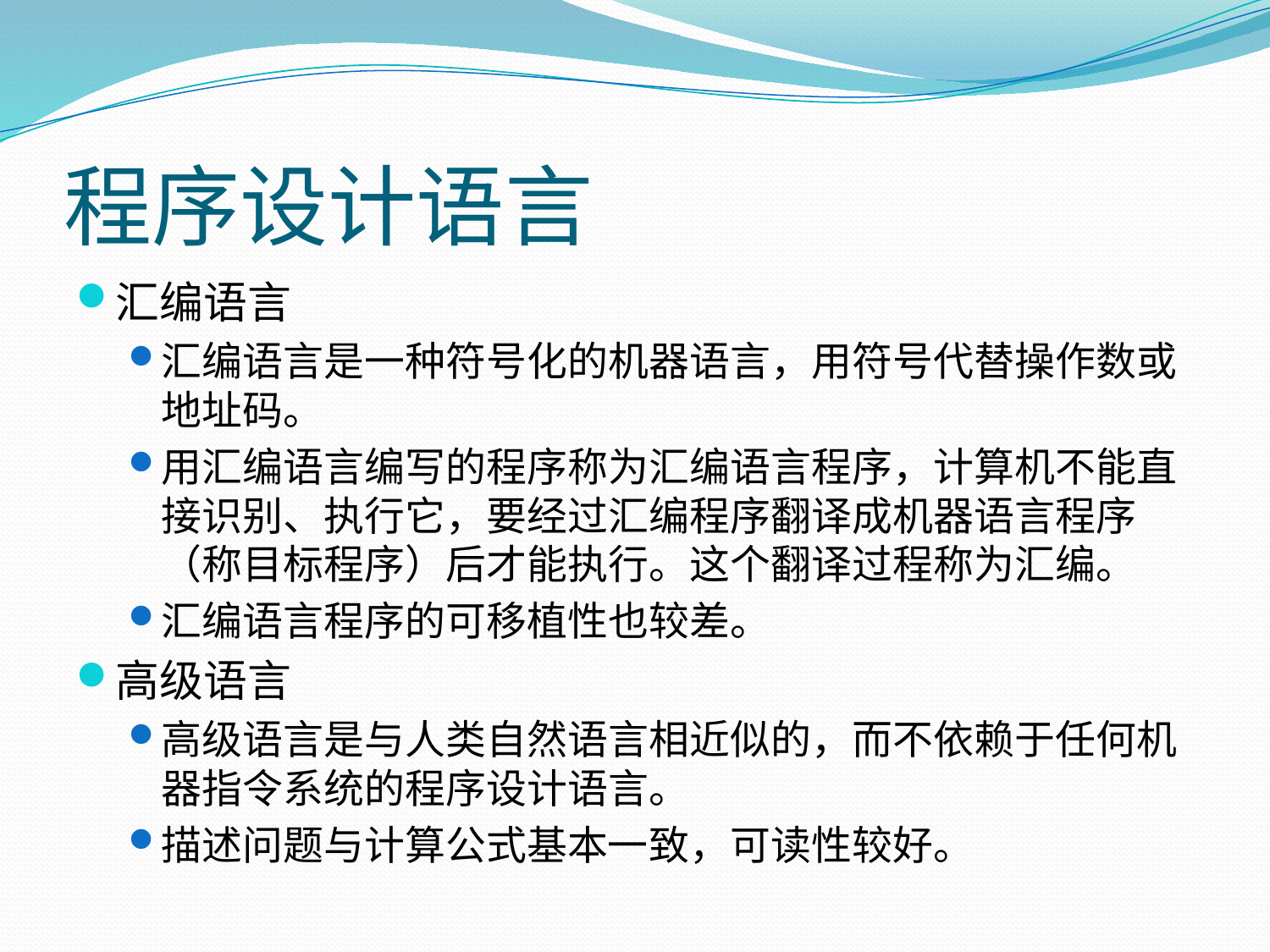

# 程序设计语言
汇编语言
汇编语言是一种符号化的机器语言，用符号代替操作数或地址码。
用汇编语言编写的程序称为汇编语言程序，计算机不能直接识别、执行它，要经过汇编程序翻译成机器语言程序（称目标程序）后才能执行。这个翻译过程称为汇编。
汇编语言程序的可移植性也较差。
高级语言
高级语言是与人类自然语言相近似的，而不依赖于任何机器指令系统的程序设计语言。
描述问题与计算公式基本一致，可读性较好。